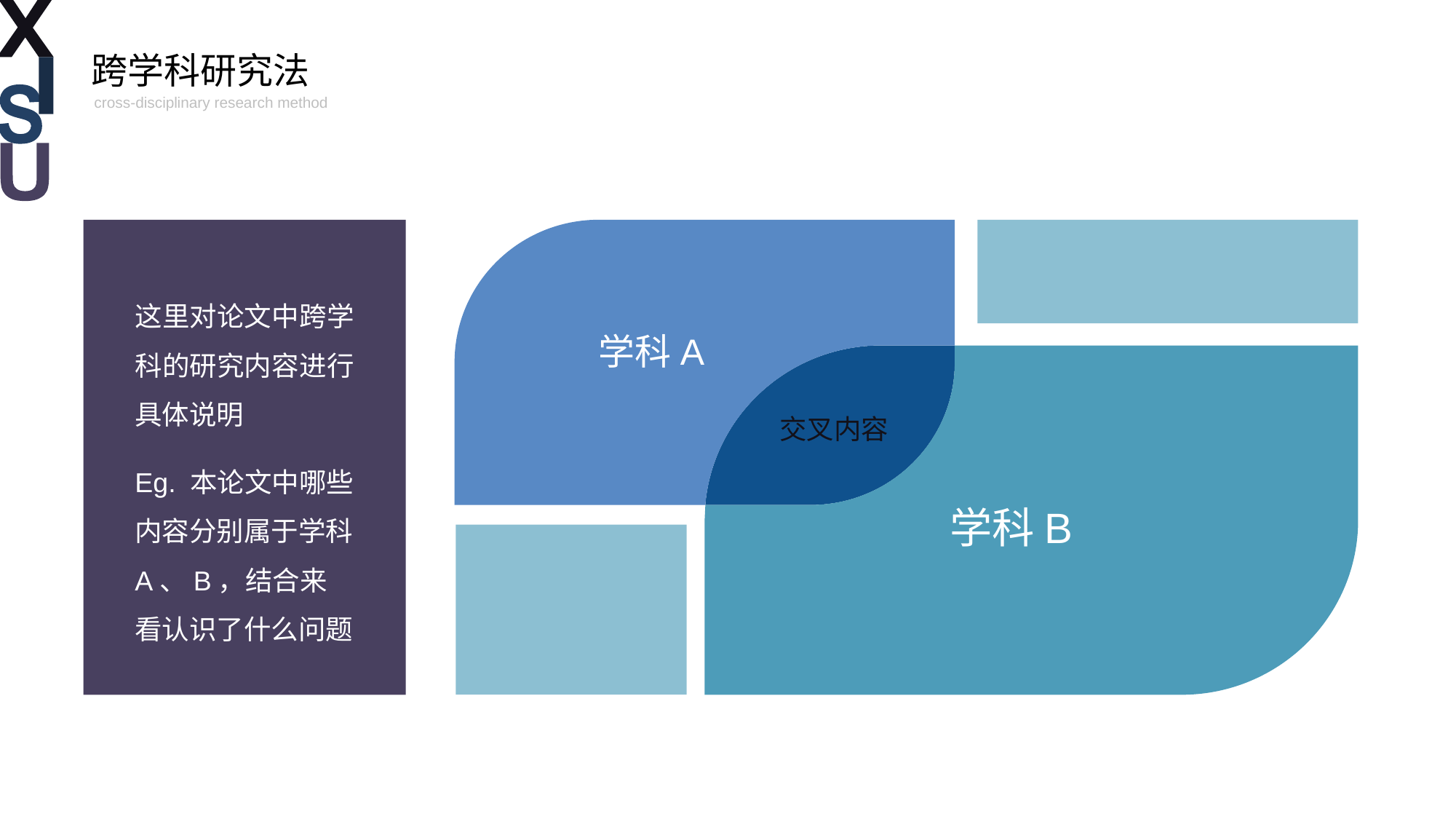

# 跨学科研究法
cross-disciplinary research method

这里对论文中跨学科的研究内容进行具体说明
Eg. 本论文中哪些内容分别属于学科A、B，结合来看认识了什么问题
学科A
交叉内容
学科B